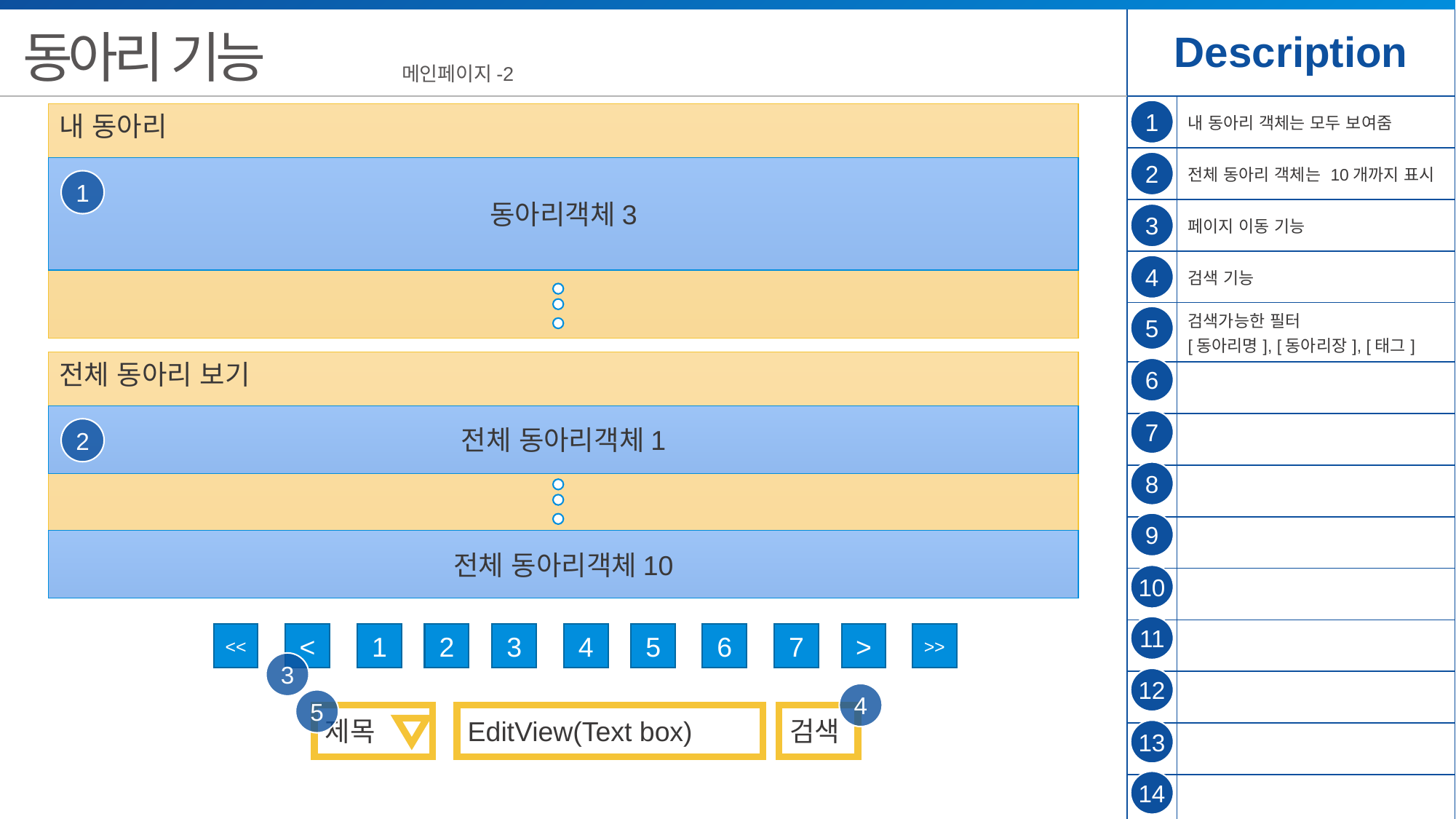

| Description |  |
| --- | --- |
|  | 내 동아리 객체는 모두 보여줌 |
|  | 전체 동아리 객체는 10개까지 표시 |
|  | 페이지 이동 기능 |
|  | 검색 기능 |
|  | 검색가능한 필터 [동아리명], [동아리장], [태그] |
|  |  |
|  |  |
|  |  |
|  |  |
|  |  |
|  |  |
|  |  |
|  |  |
|  |  |
동아리 기능
메인페이지-2
1
내 동아리
2
동아리객체3
1
3
4

5

전체 동아리 보기
6
전체 동아리객체1
7
2
8

9

전체 동아리객체10
10
11
<<
<
1
2
3
4
5
6
7
>
>>
3
12
4
5
제목
EditView(Text box)
검색

13
14